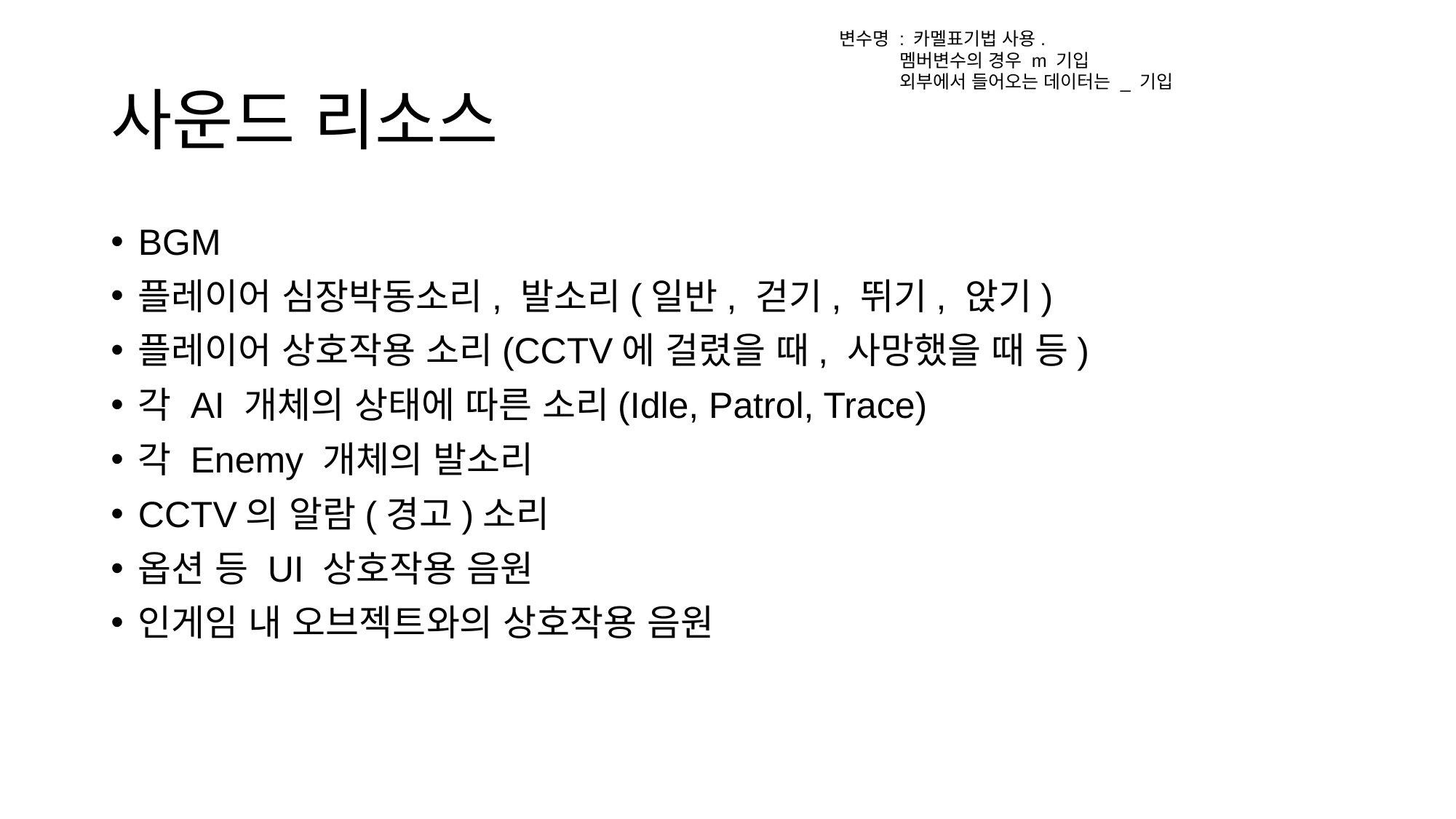

변수명 : 카멜표기법 사용.
           멤버변수의 경우 m 기입
           외부에서 들어오는 데이터는 _ 기입
# 사운드 리소스
BGM
플레이어 심장박동소리, 발소리(일반, 걷기, 뛰기, 앉기)
플레이어 상호작용 소리(CCTV에 걸렸을 때, 사망했을 때 등)
각 AI 개체의 상태에 따른 소리(Idle, Patrol, Trace)
각 Enemy 개체의 발소리
CCTV의 알람(경고)소리
옵션 등 UI 상호작용 음원
인게임 내 오브젝트와의 상호작용 음원